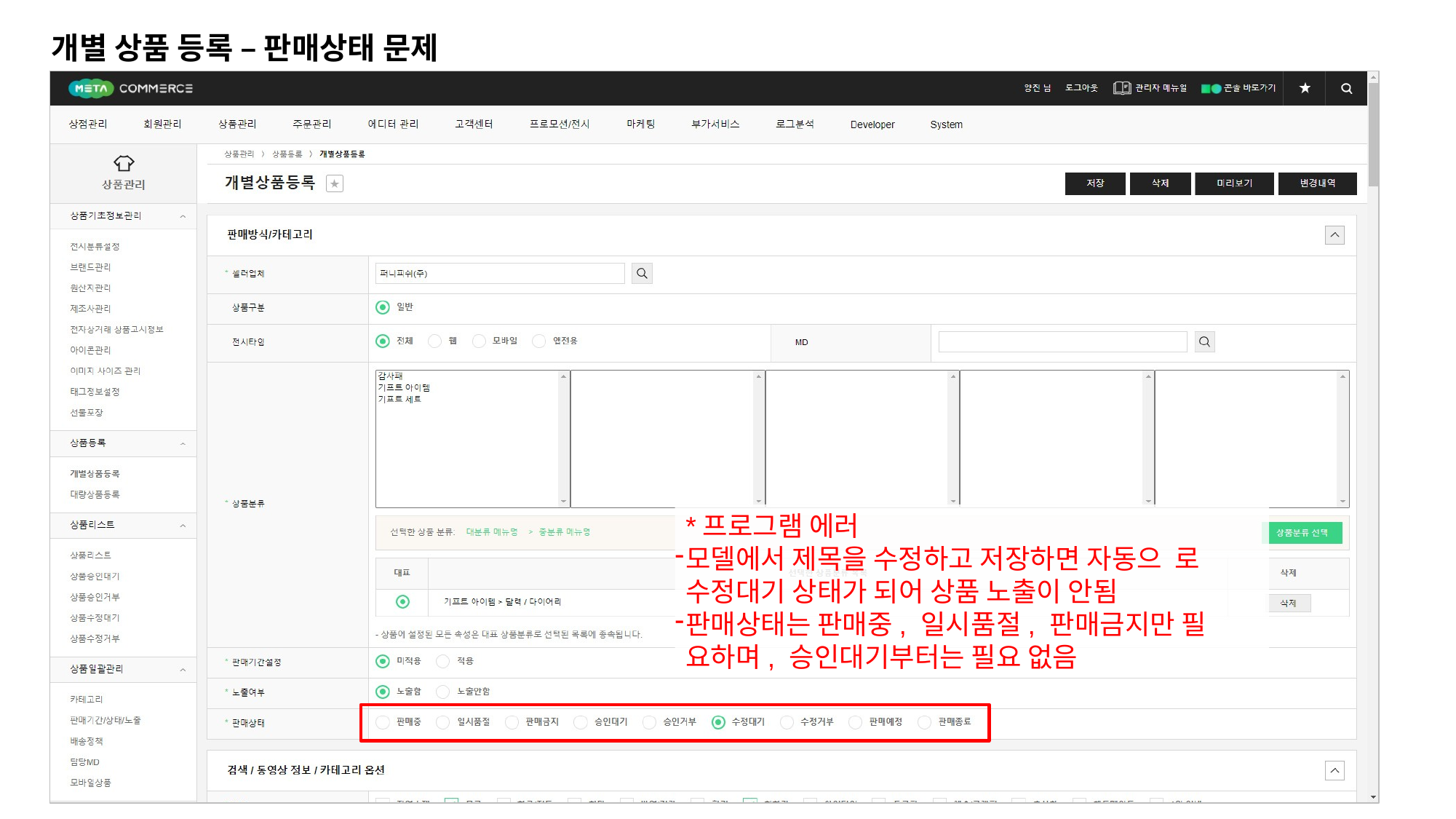

# 개별 상품 등록 – 판매상태 문제

*프로그램 에러
모델에서 제목을 수정하고 저장하면 자동으  로 수정대기 상태가 되어 상품 노출이 안됨
판매상태는 판매중, 일시품절, 판매금지만 필  요하며, 승인대기부터는 필요 없음